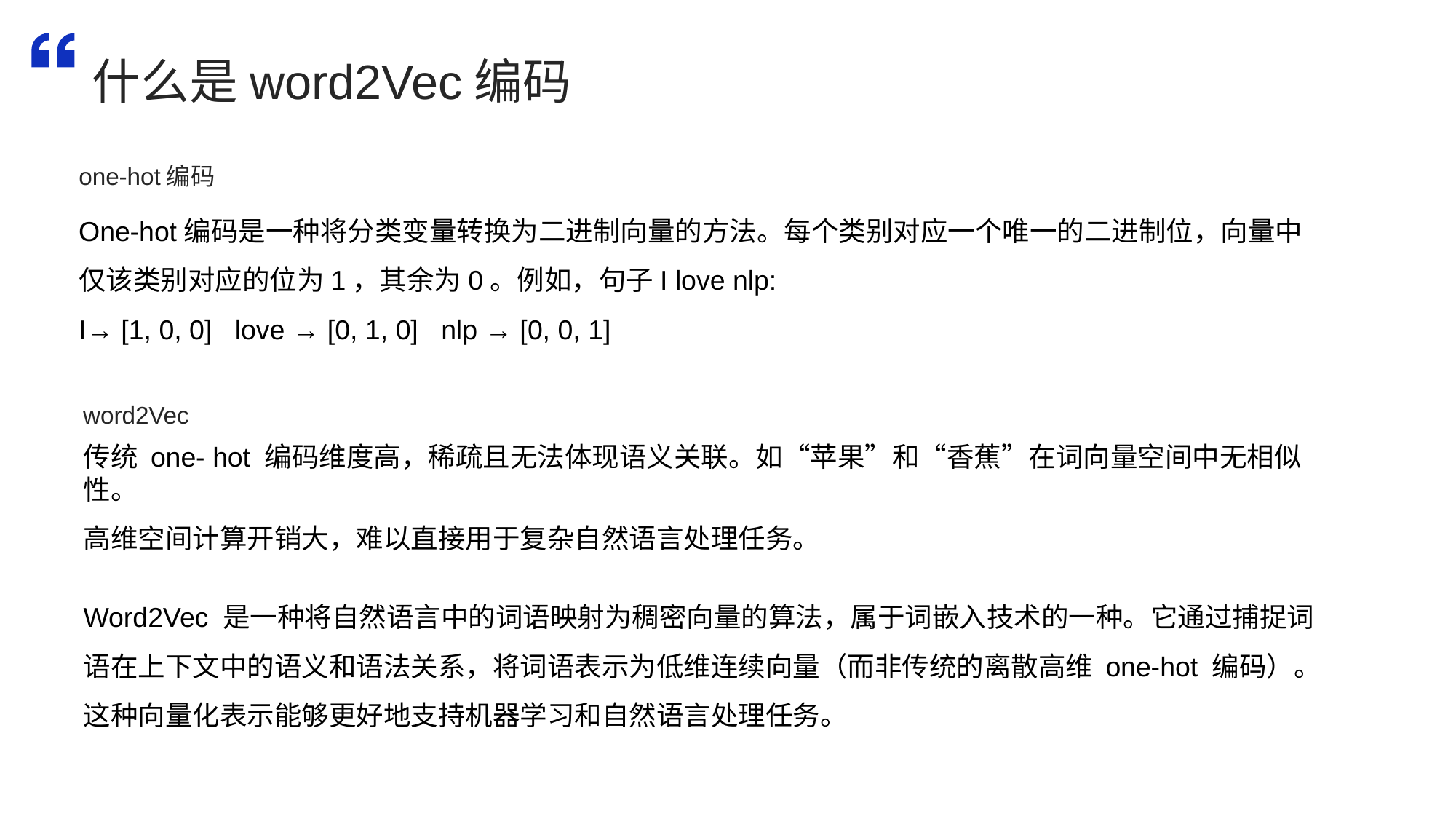

什么是word2Vec编码
one-hot编码
One-hot编码是一种将分类变量转换为二进制向量的方法。每个类别对应一个唯一的二进制位，向量中仅该类别对应的位为1，其余为0。例如，句子I love nlp:
I→ [1, 0, 0]   love → [0, 1, 0]   nlp → [0, 0, 1]
word2Vec
传统 one- hot 编码维度高，稀疏且无法体现语义关联。如“苹果”和“香蕉”在词向量空间中无相似性。
高维空间计算开销大，难以直接用于复杂自然语言处理任务。

Word2Vec 是一种将自然语言中的词语映射为稠密向量的算法，属于词嵌入技术的一种。它通过捕捉词语在上下文中的语义和语法关系，将词语表示为低维连续向量（而非传统的离散高维 one-hot 编码）。这种向量化表示能够更好地支持机器学习和自然语言处理任务。